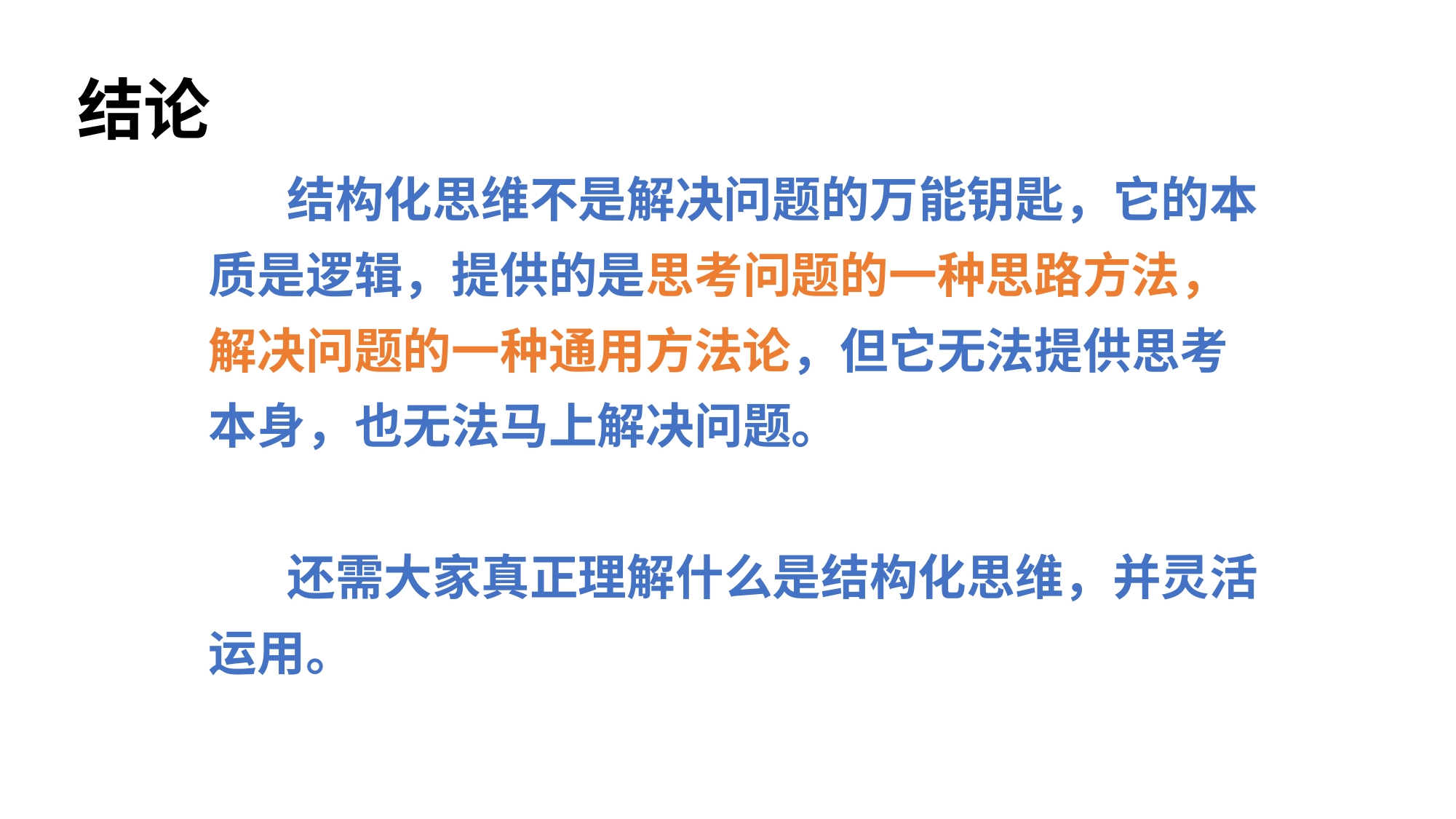

# 结论
      结构化思维不是解决问题的万能钥匙，它的本质是逻辑，提供的是思考问题的一种思路方法，解决问题的一种通用方法论，但它无法提供思考本身，也无法马上解决问题。

      还需大家真正理解什么是结构化思维，并灵活运用。